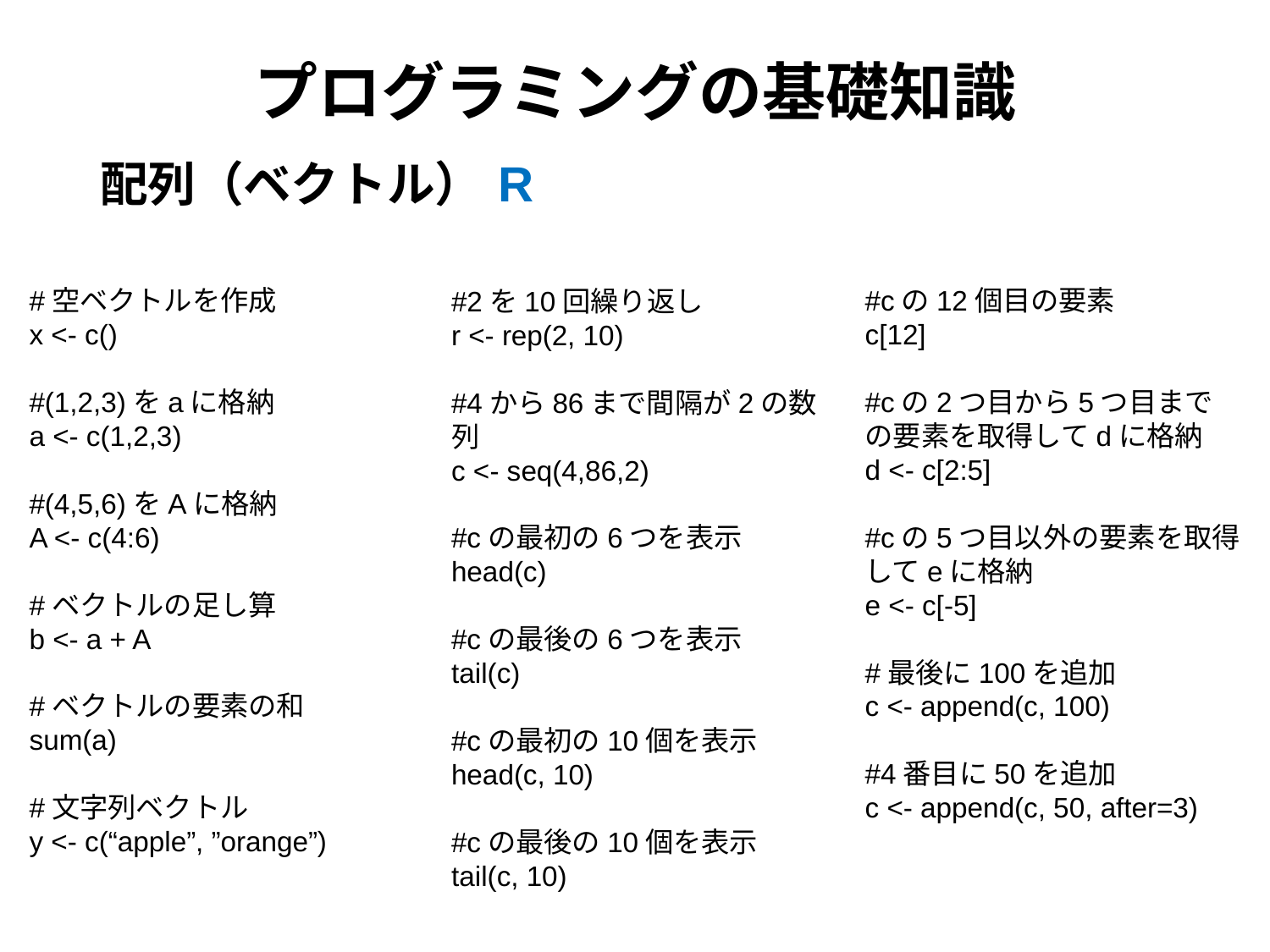

# プログラミングの基礎知識
R
配列（ベクトル）
#空ベクトルを作成
x <- c()

#(1,2,3)をaに格納
a <- c(1,2,3)

#(4,5,6)をAに格納
A <- c(4:6)

#ベクトルの足し算
b <- a + A

#ベクトルの要素の和
sum(a)

#文字列ベクトル
y <- c(“apple”, ”orange”)
#cの12個目の要素
c[12]

#cの2つ目から5つ目までの要素を取得してdに格納
d <- c[2:5]

#cの5つ目以外の要素を取得してeに格納
e <- c[-5]

#最後に100を追加
c <- append(c, 100)

#4番目に50を追加
c <- append(c, 50, after=3)
#2を10回繰り返し
r <- rep(2, 10)

#4から86まで間隔が2の数列
c <- seq(4,86,2)

#cの最初の6つを表示
head(c)

#cの最後の6つを表示
tail(c)

#cの最初の10個を表示
head(c, 10)

#cの最後の10個を表示
tail(c, 10)